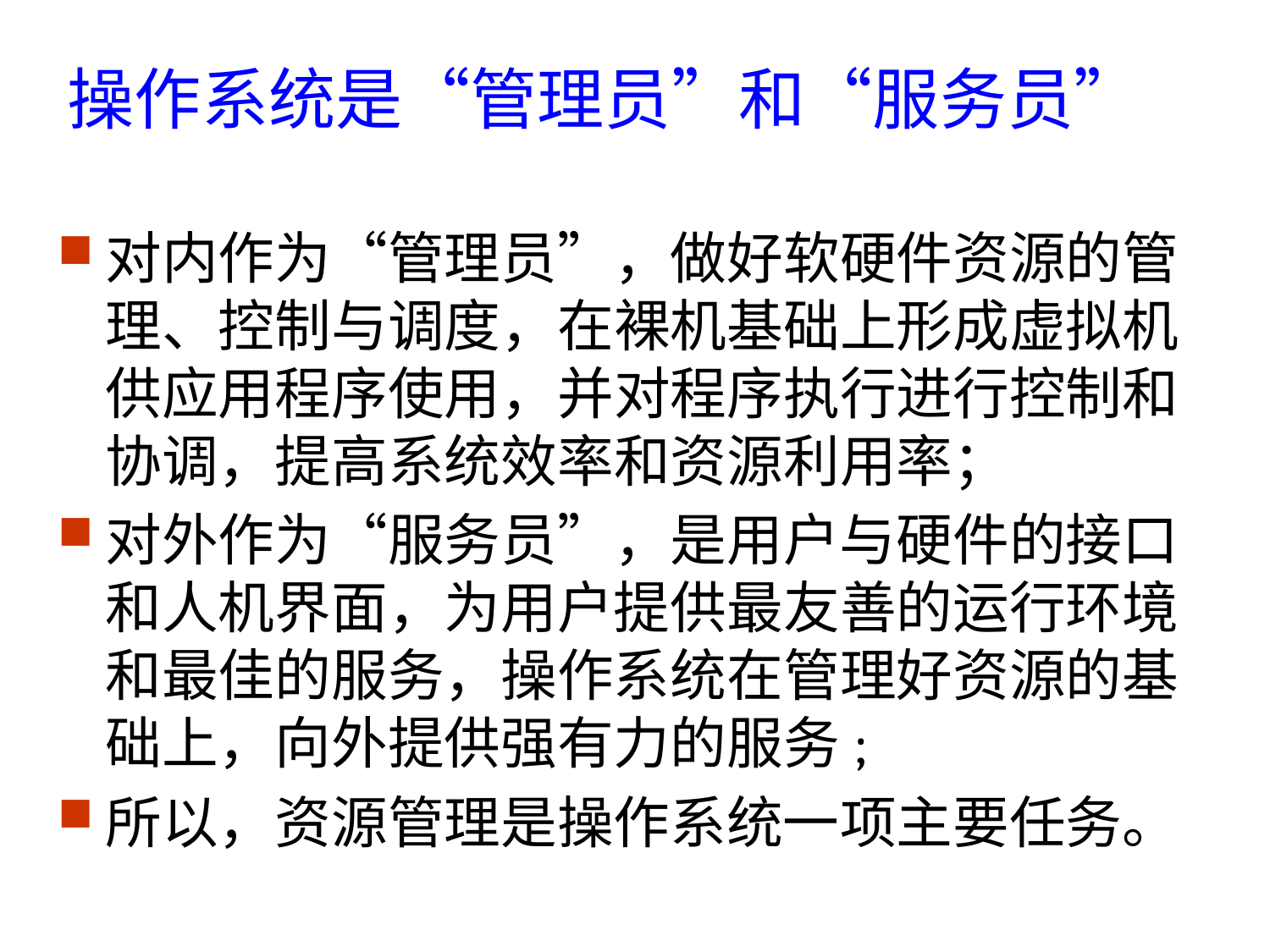

# 操作系统是“管理员”和“服务员”
对内作为“管理员”，做好软硬件资源的管理、控制与调度，在裸机基础上形成虚拟机供应用程序使用，并对程序执行进行控制和协调，提高系统效率和资源利用率；
对外作为“服务员”，是用户与硬件的接口和人机界面，为用户提供最友善的运行环境和最佳的服务，操作系统在管理好资源的基础上，向外提供强有力的服务;
所以，资源管理是操作系统一项主要任务。